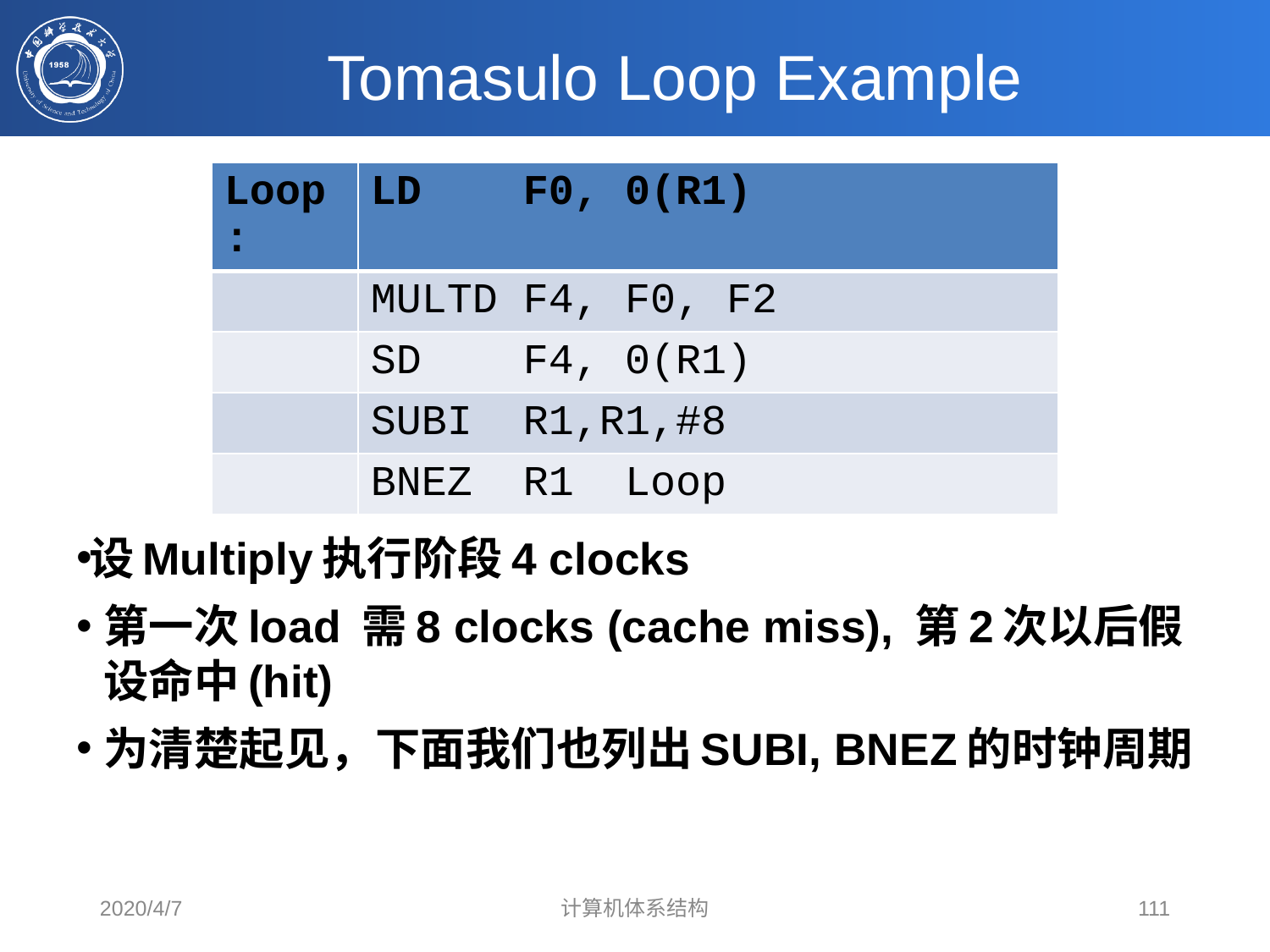

# Tomasulo Loop Example
| Loop: | LD F0, 0(R1) |
| --- | --- |
|  | MULTD F4, F0, F2 |
|  | SD F4, 0(R1) |
|  | SUBI R1,R1,#8 |
|  | BNEZ R1 Loop |
设Multiply执行阶段4 clocks
第一次load 需8 clocks (cache miss), 第2次以后假设命中(hit)
为清楚起见，下面我们也列出SUBI, BNEZ的时钟周期

2020/4/7
计算机体系结构
111